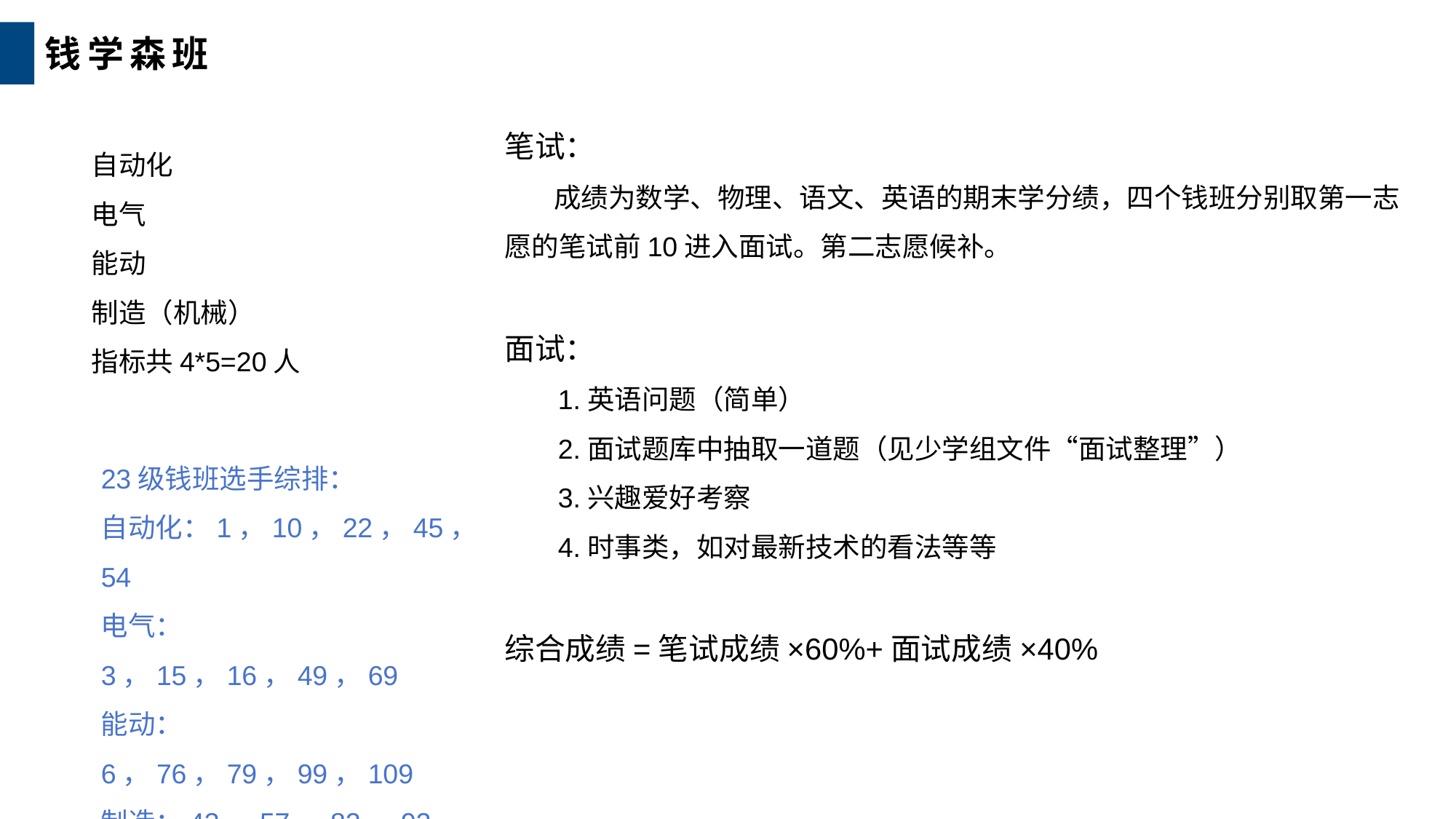

钱学森班
笔试：
        成绩为数学、物理、语文、英语的期末学分绩，四个钱班分别取第一志愿的笔试前10进入面试。第二志愿候补。

面试：
       1.英语问题（简单）
       2.面试题库中抽取一道题（见少学组文件“面试整理”）
       3.兴趣爱好考察
       4.时事类，如对最新技术的看法等等

综合成绩=笔试成绩×60%+面试成绩×40%
自动化
电气
能动
制造（机械）
指标共4*5=20人
23级钱班选手综排：
自动化：1，10，22，45，54
电气：3，15，16，49，69
能动：6，76，79，99，109
制造：43，57，82，92，94